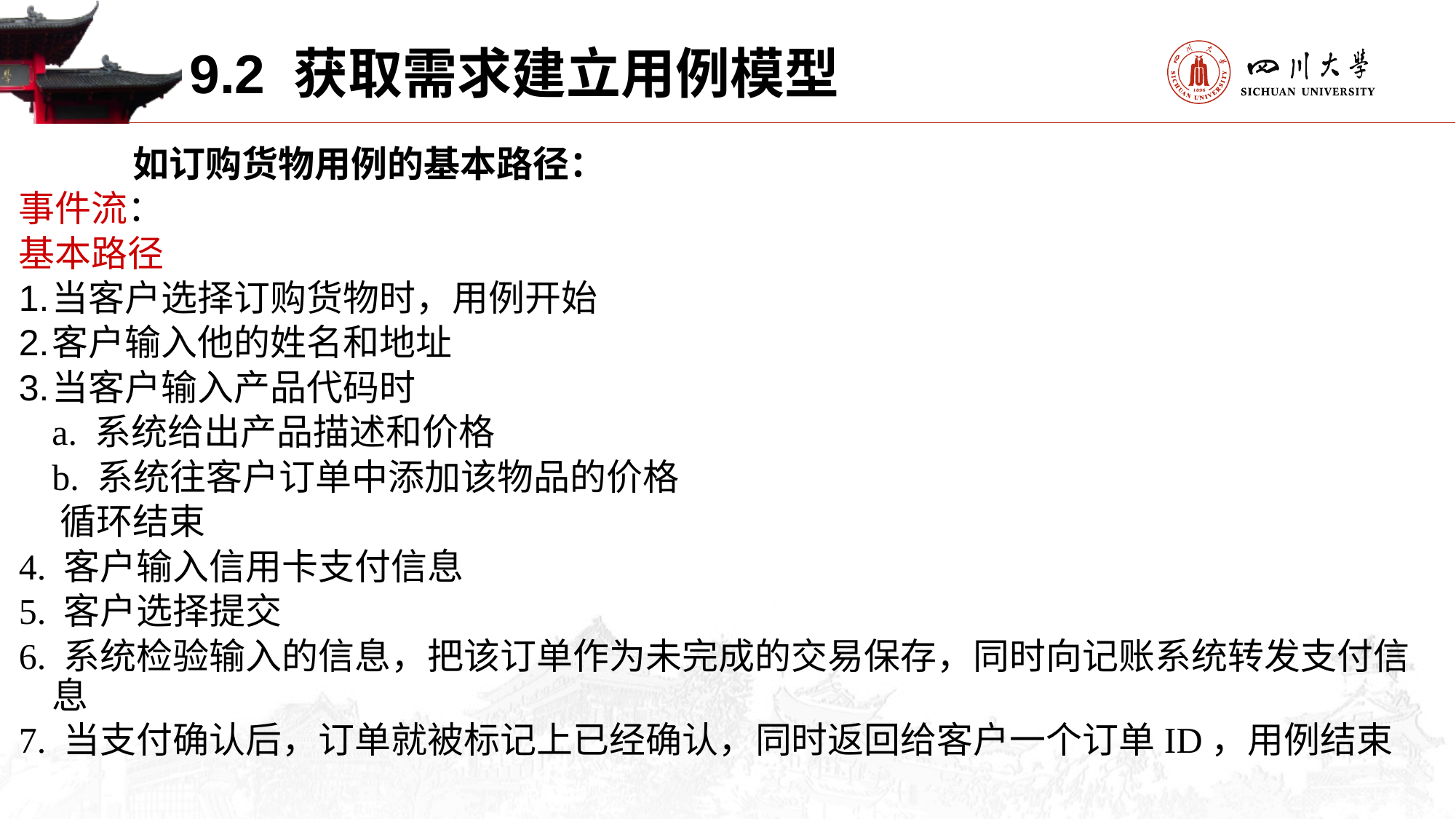

9.2 获取需求建立用例模型

      如订购货物用例的基本路径：
事件流：
基本路径
当客户选择订购货物时，用例开始
客户输入他的姓名和地址
当客户输入产品代码时
	a. 系统给出产品描述和价格
	b. 系统往客户订单中添加该物品的价格
    循环结束
4. 客户输入信用卡支付信息
5. 客户选择提交
6. 系统检验输入的信息，把该订单作为未完成的交易保存，同时向记账系统转发支付信息
7. 当支付确认后，订单就被标记上已经确认，同时返回给客户一个订单ID，用例结束